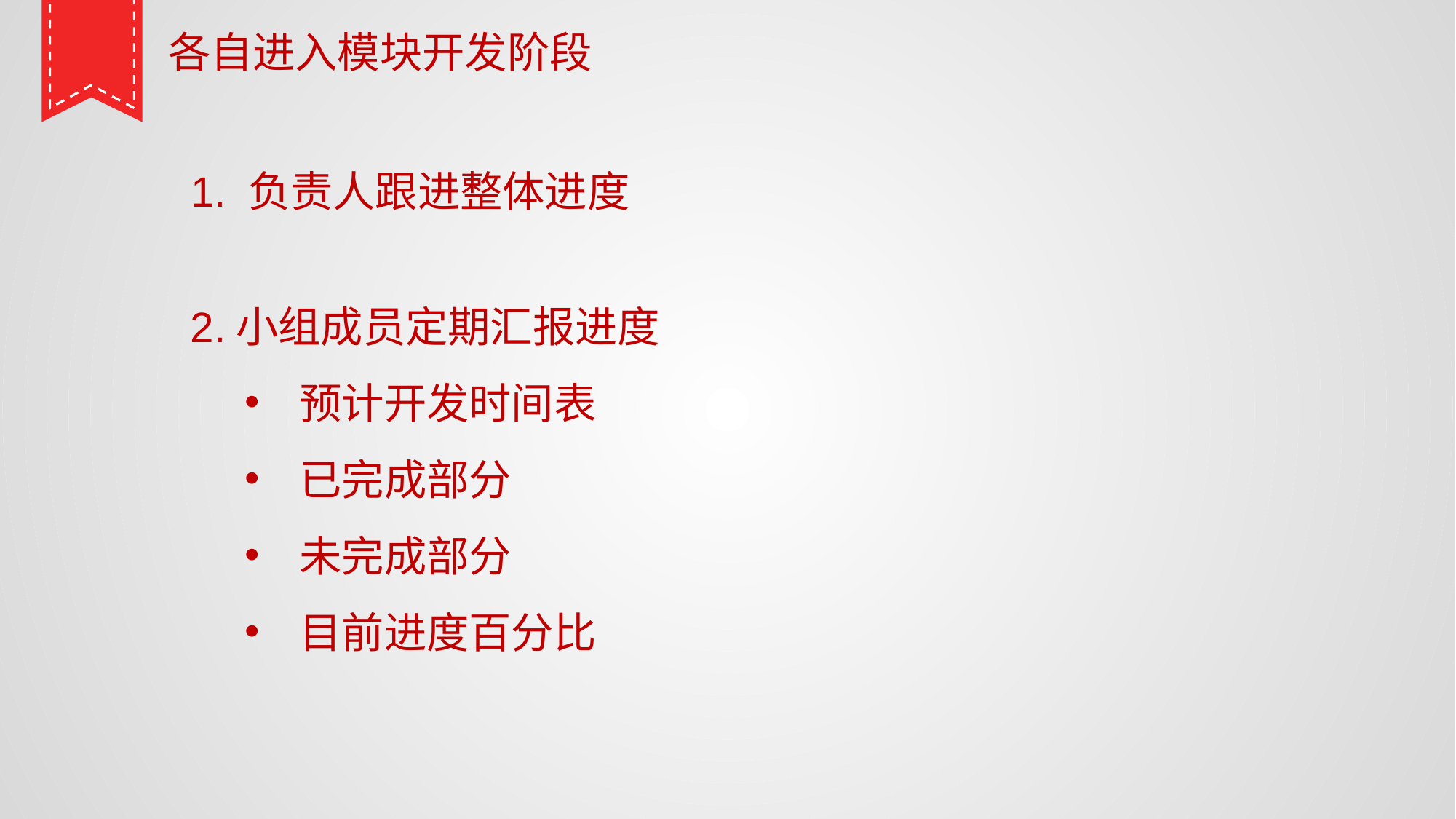

各自进入模块开发阶段
1. 负责人跟进整体进度
2.小组成员定期汇报进度
预计开发时间表
已完成部分
未完成部分
目前进度百分比